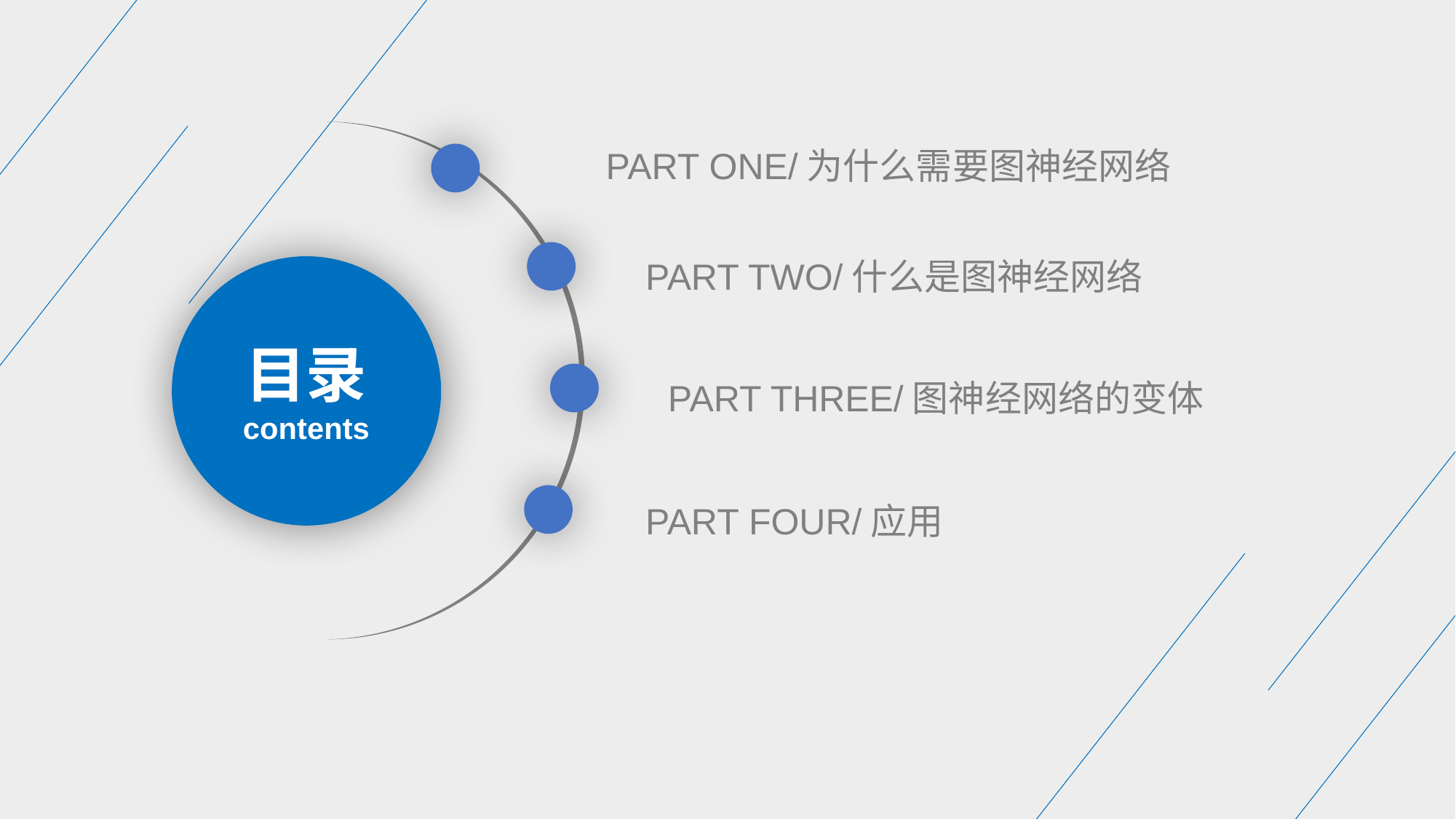

PART ONE/为什么需要图神经网络

PART TWO/什么是图神经网络

目录
contents
PART THREE/图神经网络的变体

PART FOUR/应用